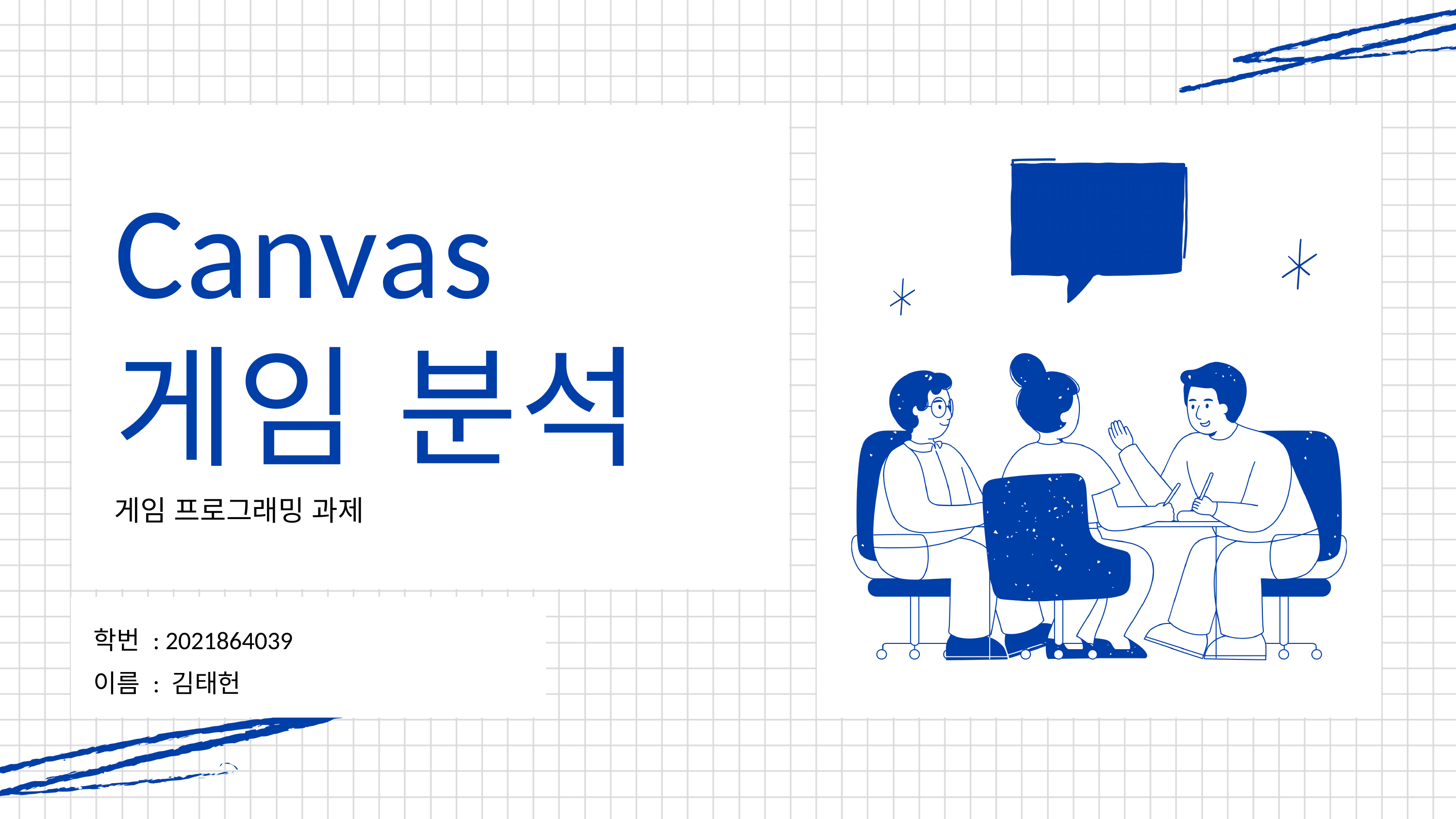

Canvas 게임 분석
게임 프로그래밍 과제

학번 : 2021864039

이름 : 김태헌